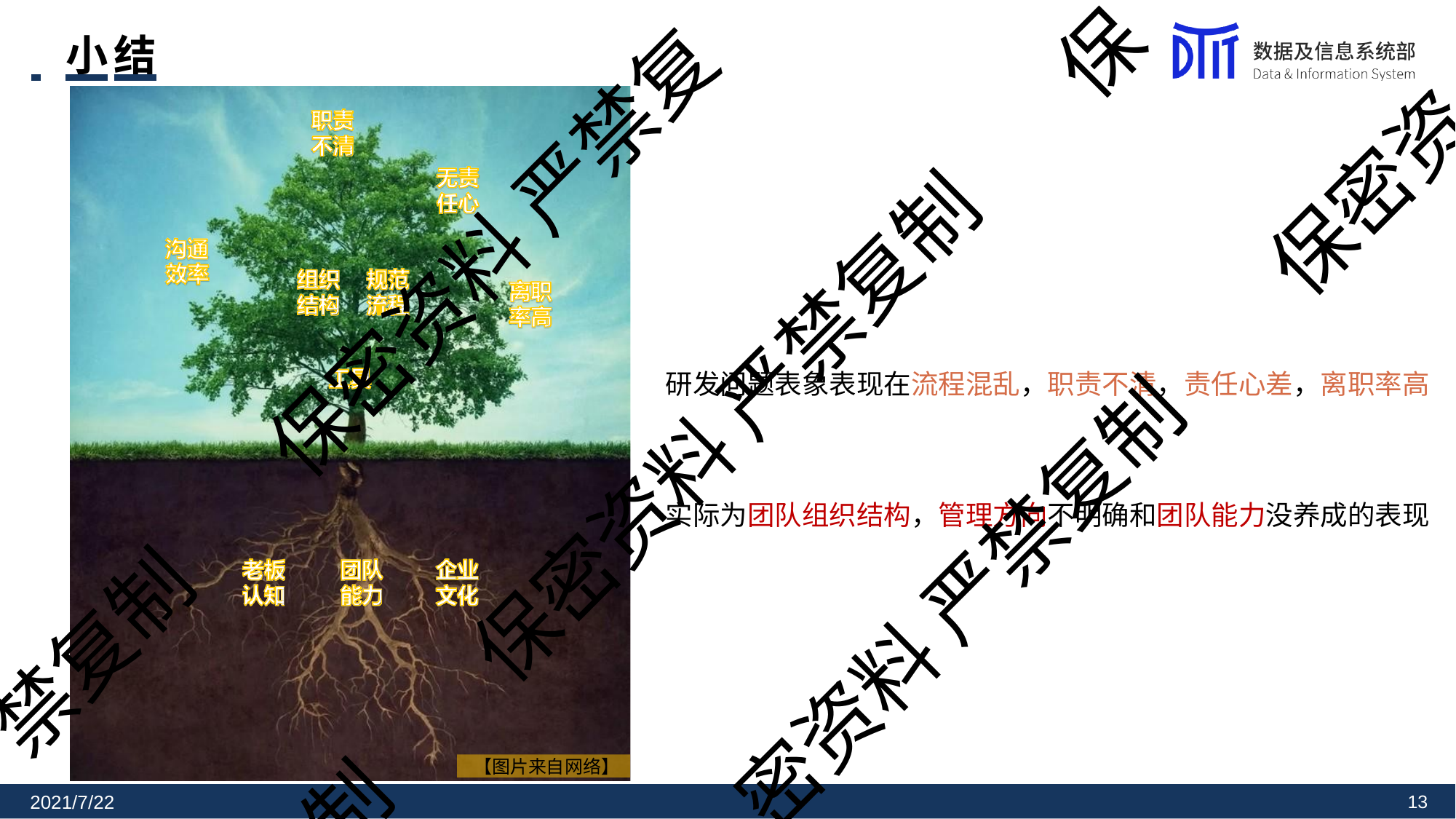

保
 	小结

保密资

保密资料 严禁复

研发问题表象表现在流程混乱，职责不清，责任心差，离职率高

保密资料 严禁复制
实际为团队组织结构，管理方向不明确和团队能力没养成的表现
密资料 严禁复制

禁复制
【图片来自网络】
制
2021/7/22
13